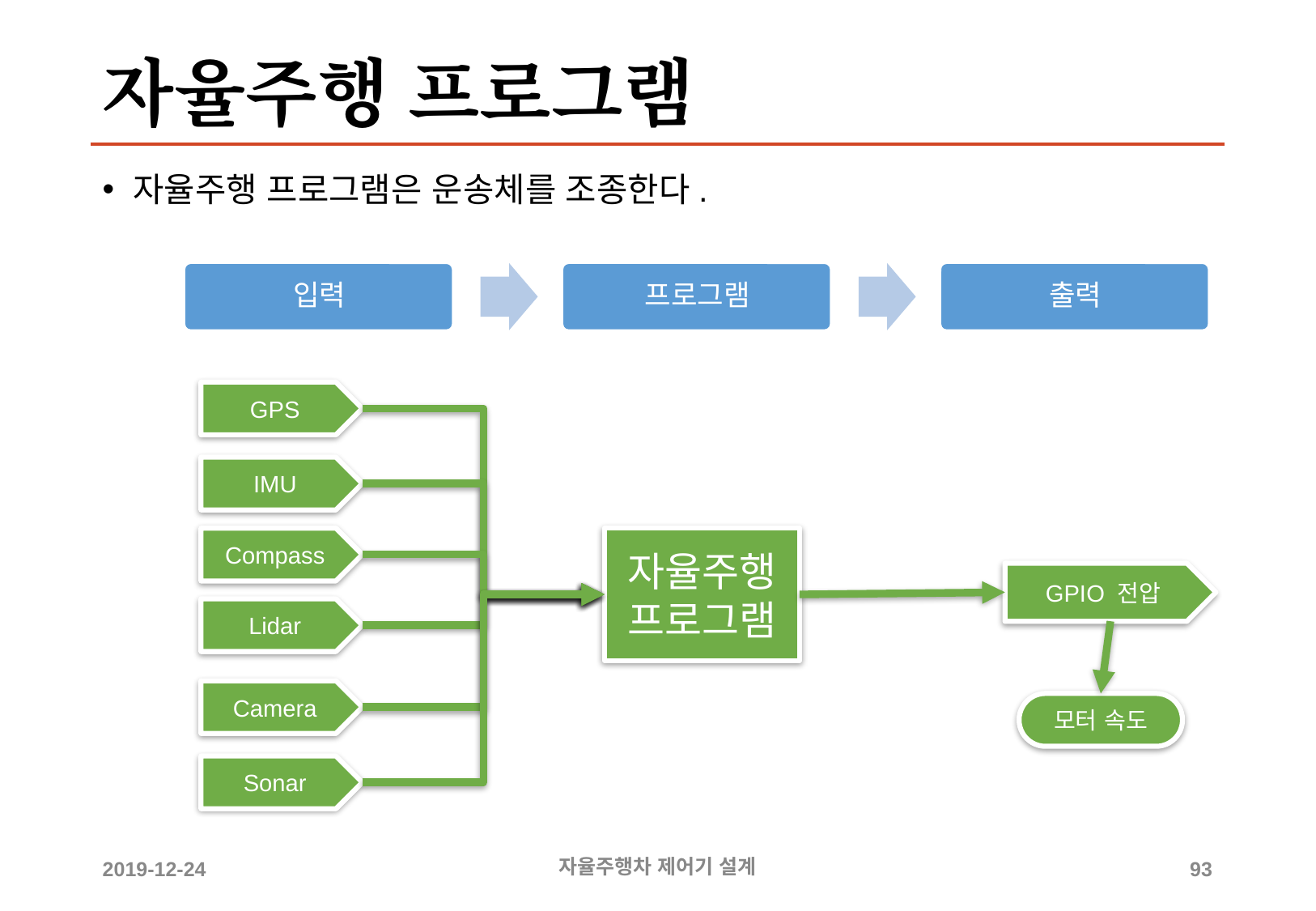

# 자율주행 프로그램
자율주행 프로그램은 운송체를 조종한다.
입력

프로그램

출력
GPS
IMU
Compass
자율주행
프로그램
GPIO 전압
Lidar
Camera
모터 속도
Sonar
2019-12-24
자율주행차 제어기 설계
93